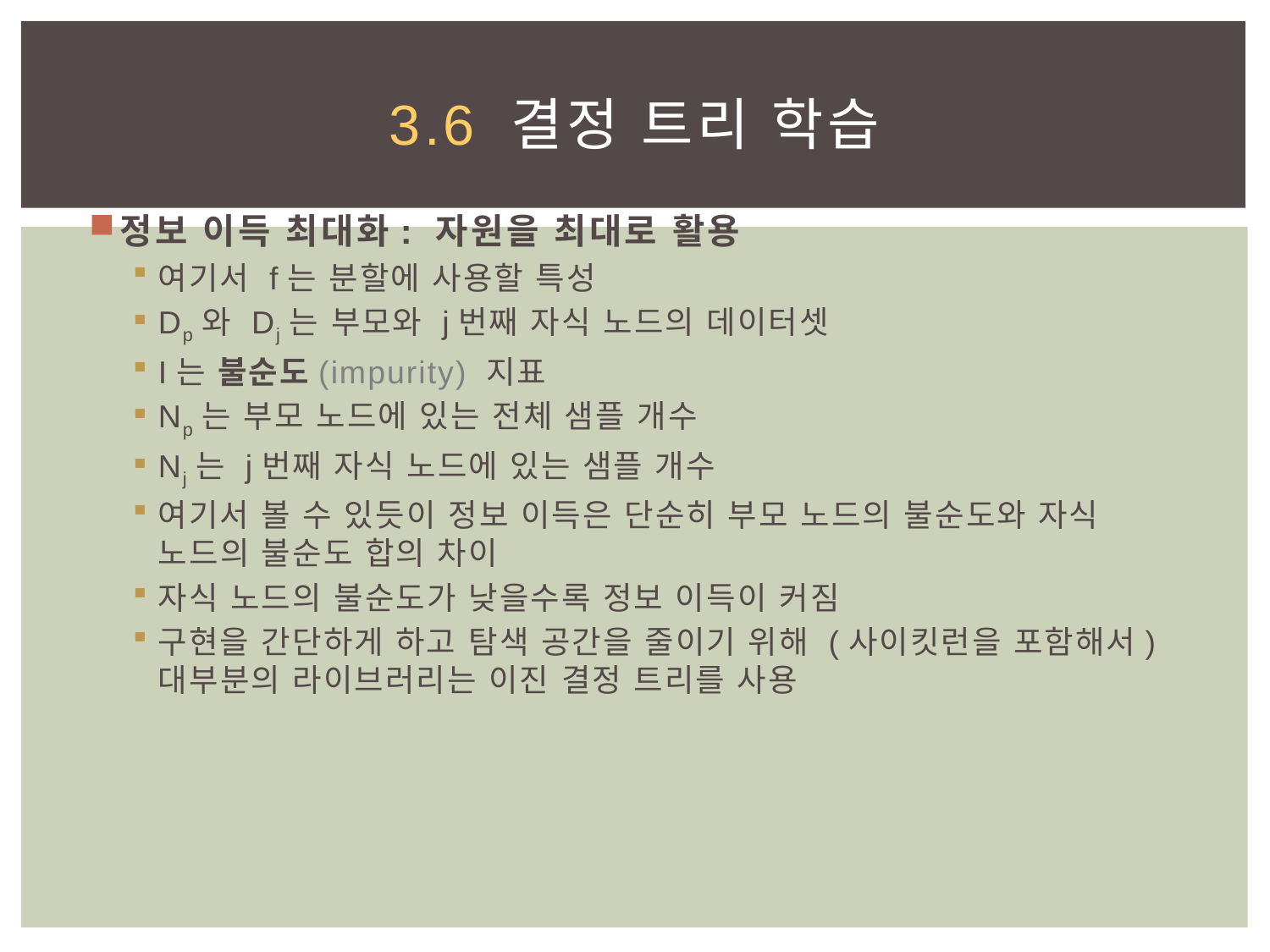

# 3.6 결정 트리 학습
정보 이득 최대화: 자원을 최대로 활용
여기서 f는 분할에 사용할 특성
Dp와 Dj는 부모와 j번째 자식 노드의 데이터셋
I는 불순도(impurity) 지표
Np는 부모 노드에 있는 전체 샘플 개수
Nj는 j번째 자식 노드에 있는 샘플 개수
여기서 볼 수 있듯이 정보 이득은 단순히 부모 노드의 불순도와 자식 노드의 불순도 합의 차이
자식 노드의 불순도가 낮을수록 정보 이득이 커짐
구현을 간단하게 하고 탐색 공간을 줄이기 위해 (사이킷런을 포함해서) 대부분의 라이브러리는 이진 결정 트리를 사용